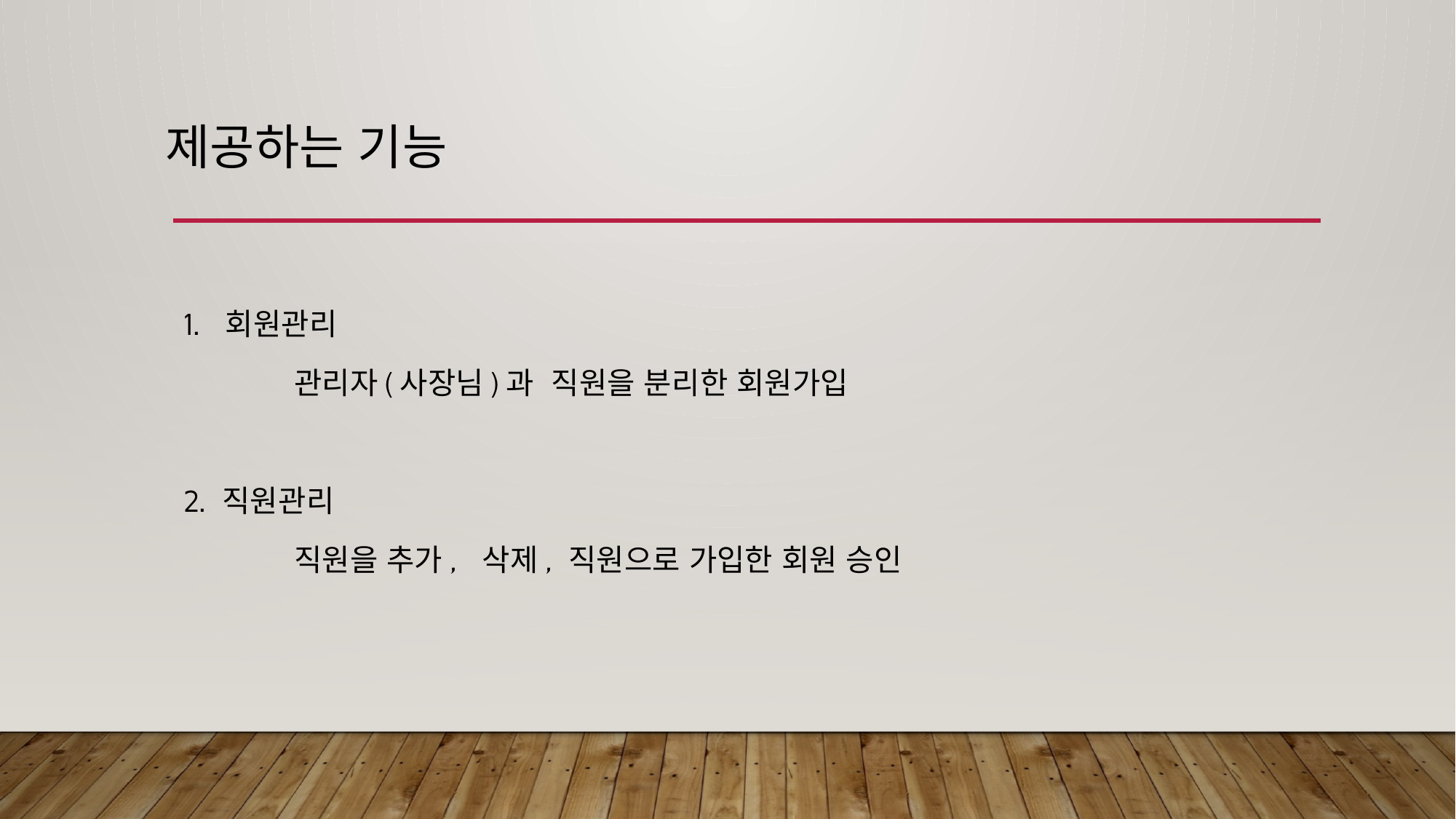

# 제공하는 기능

1.  회원관리
            관리자(사장님)과  직원을 분리한 회원가입

2. 직원관리
            직원을 추가,  삭제, 직원으로 가입한 회원 승인